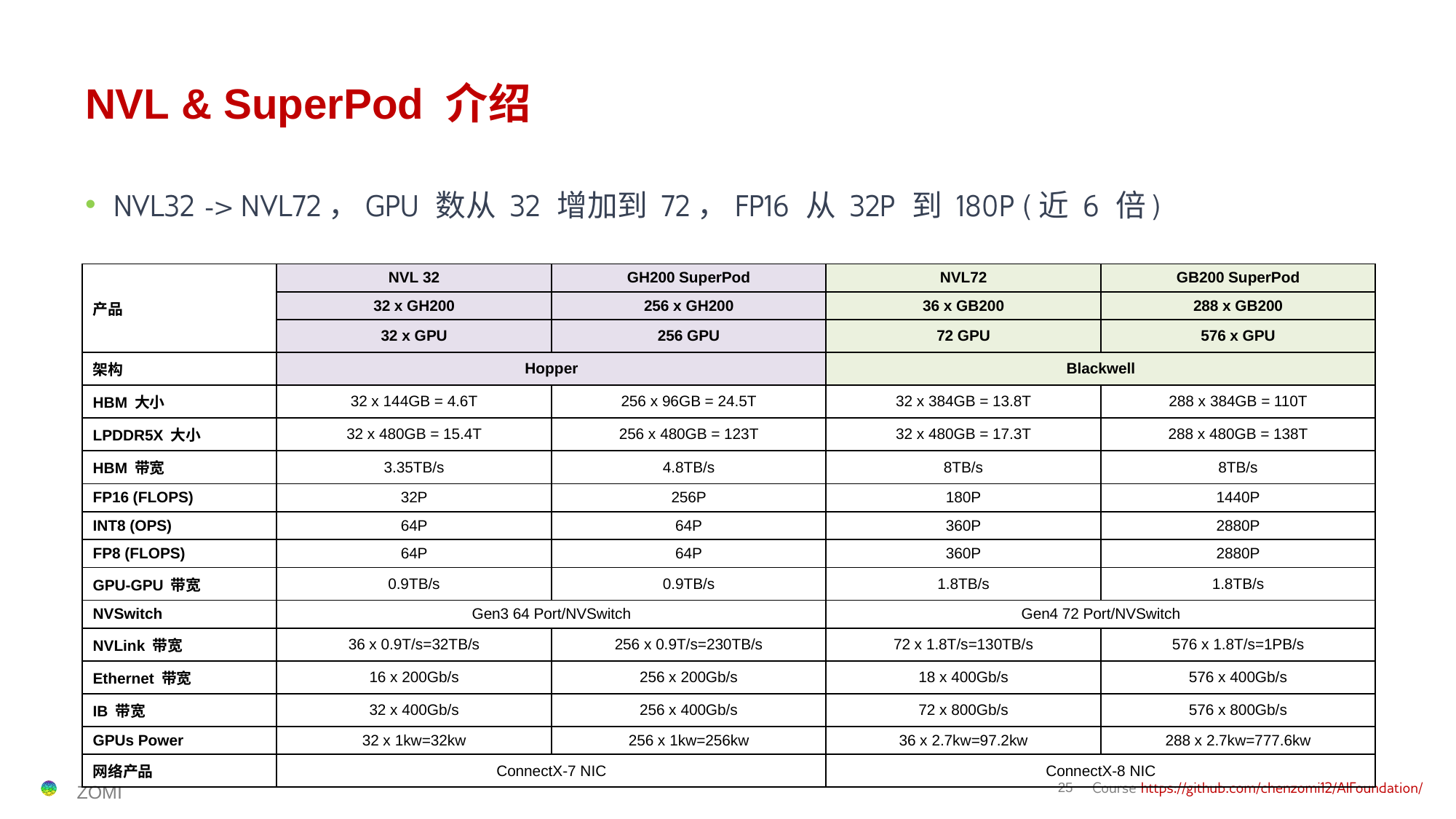

# NVL & SuperPod 介绍
NVL32 -> NVL72，GPU 数从 32 增加到 72，FP16 从 32P 到 180P (近 6 倍)
| 产品 | NVL 32 | GH200 SuperPod | NVL72 | GB200 SuperPod |
| --- | --- | --- | --- | --- |
|  | 32 x GH200 | 256 x GH200 | 36 x GB200 | 288 x GB200 |
|  | 32 x GPU | 256 GPU | 72 GPU | 576 x GPU |
| 架构 | Hopper |  | Blackwell |  |
| HBM 大小 | 32 x 144GB = 4.6T | 256 x 96GB = 24.5T | 32 x 384GB = 13.8T | 288 x 384GB = 110T |
| LPDDR5X 大小 | 32 x 480GB = 15.4T | 256 x 480GB = 123T | 32 x 480GB = 17.3T | 288 x 480GB = 138T |
| HBM 带宽 | 3.35TB/s | 4.8TB/s | 8TB/s | 8TB/s |
| FP16 (FLOPS) | 32P | 256P | 180P | 1440P |
| INT8 (OPS) | 64P | 64P | 360P | 2880P |
| FP8 (FLOPS) | 64P | 64P | 360P | 2880P |
| GPU-GPU 带宽 | 0.9TB/s | 0.9TB/s | 1.8TB/s | 1.8TB/s |
| NVSwitch | Gen3 64 Port/NVSwitch |  | Gen4 72 Port/NVSwitch |  |
| NVLink 带宽 | 36 x 0.9T/s=32TB/s | 256 x 0.9T/s=230TB/s | 72 x 1.8T/s=130TB/s | 576 x 1.8T/s=1PB/s |
| Ethernet 带宽 | 16 x 200Gb/s | 256 x 200Gb/s | 18 x 400Gb/s | 576 x 400Gb/s |
| IB 带宽 | 32 x 400Gb/s | 256 x 400Gb/s | 72 x 800Gb/s | 576 x 800Gb/s |
| GPUs Power | 32 x 1kw=32kw | 256 x 1kw=256kw | 36 x 2.7kw=97.2kw | 288 x 2.7kw=777.6kw |
| 网络产品 | ConnectX-7 NIC |  | ConnectX-8 NIC |  |